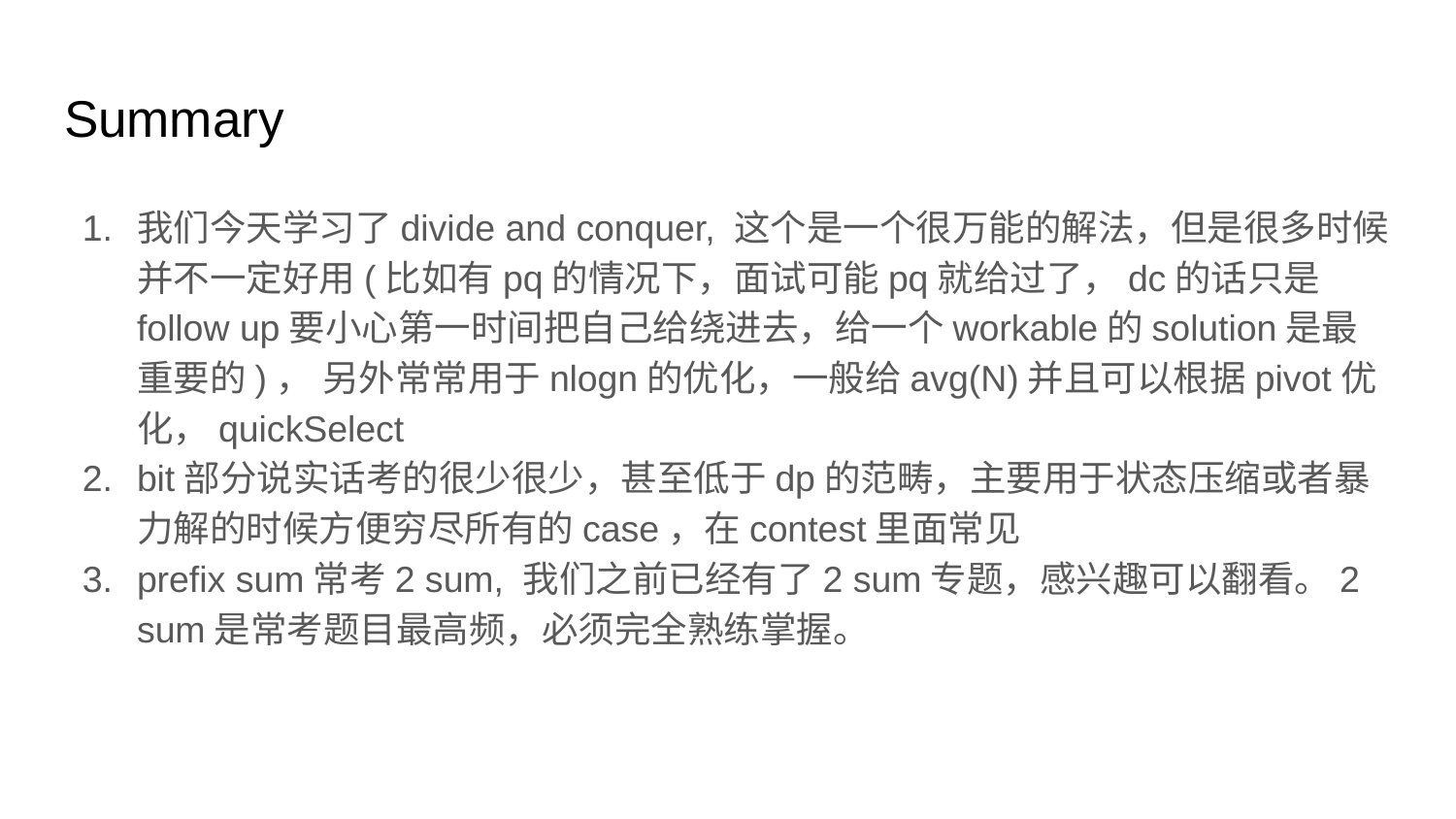

# Summary
我们今天学习了divide and conquer, 这个是一个很万能的解法，但是很多时候并不一定好用(比如有pq的情况下，面试可能pq就给过了，dc的话只是follow up要小心第一时间把自己给绕进去，给一个workable的solution是最重要的)， 另外常常用于nlogn的优化，一般给avg(N)并且可以根据pivot优化，quickSelect
bit部分说实话考的很少很少，甚至低于dp的范畴，主要用于状态压缩或者暴力解的时候方便穷尽所有的case，在contest里面常见
prefix sum常考2 sum, 我们之前已经有了2 sum专题，感兴趣可以翻看。2 sum是常考题目最高频，必须完全熟练掌握。